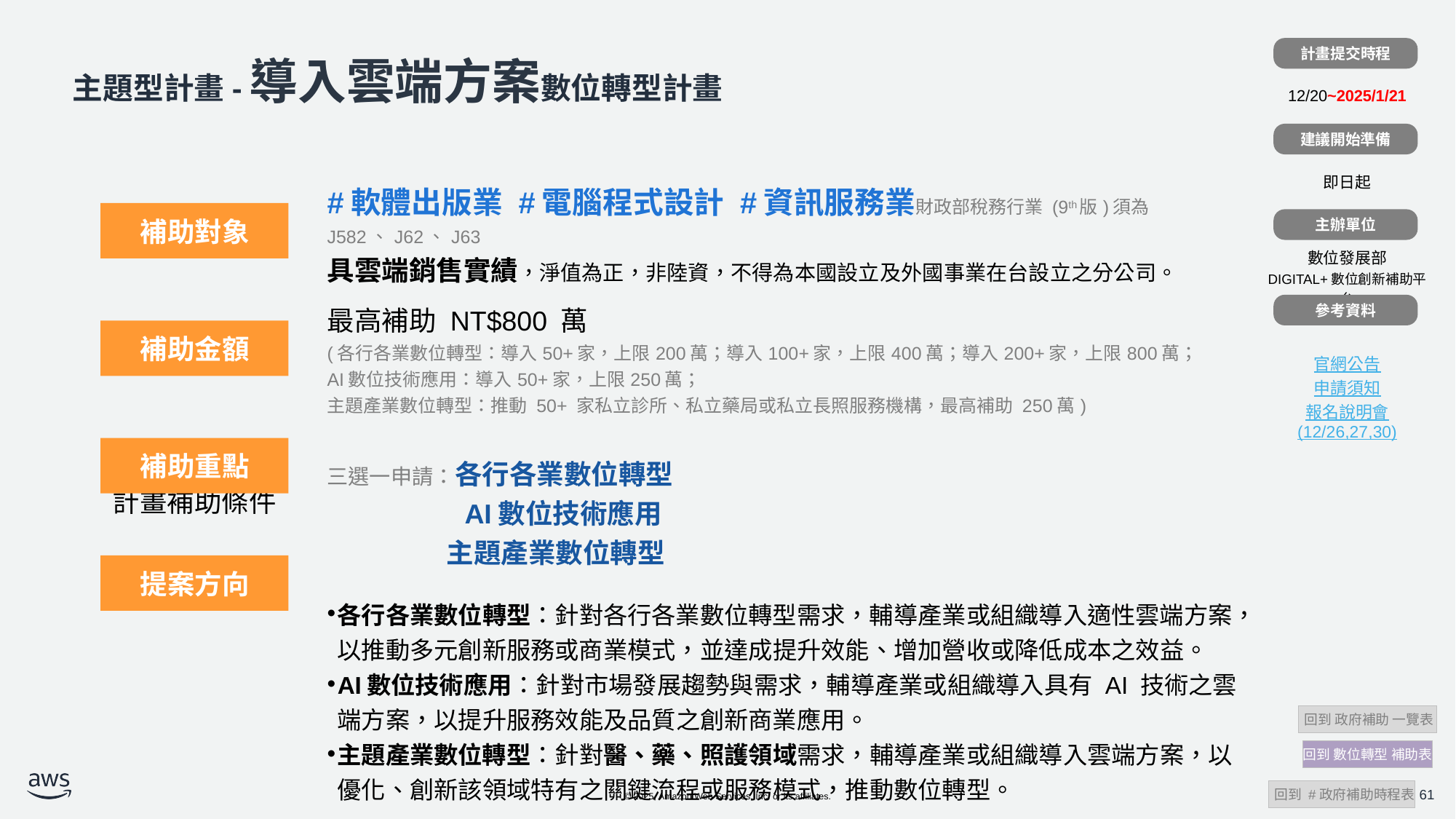

|  |
| --- |
| 12/20~2025/1/21 |
|  |
| 即日起 |
|  |
| 數位發展部 DIGITAL+數位創新補助平台 |
|  |
| 官網公告 申請須知 報名說明會(12/26,27,30) |
計畫提交時程
# 主題型計畫-導入雲端方案數位轉型計畫
建議開始準備
| 計畫補助對象 | #軟體出版業 #電腦程式設計 #資訊服務業財政部稅務行業 (9th版)須為J582、J62、J63 具雲端銷售實績，淨值為正，非陸資，不得為本國設立及外國事業在台設立之分公司。 |
| --- | --- |
| 計畫補助金額 | 最高補助 NT$800 萬 (各行各業數位轉型：導入50+家，上限200萬；導入100+家，上限400萬；導入200+家，上限800萬； AI數位技術應用：導入50+家，上限250萬； 主題產業數位轉型：推動 50+ 家私立診所、私立藥局或私立長照服務機構，最高補助 250萬) |
| 計畫補助條件 | 三選一申請：各行各業數位轉型 AI數位技術應用 主題產業數位轉型 |
|  | 各行各業數位轉型：針對各行各業數位轉型需求，輔導產業或組織導入適性雲端方案，以推動多元創新服務或商業模式，並達成提升效能、增加營收或降低成本之效益。 AI數位技術應用：針對市場發展趨勢與需求，輔導產業或組織導入具有 AI 技術之雲端方案，以提升服務效能及品質之創新商業應用。 主題產業數位轉型：針對醫、藥、照護領域需求，輔導產業或組織導入雲端方案，以優化、創新該領域特有之關鍵流程或服務模式，推動數位轉型。 |
補助對象
主辦單位
參考資料
補助金額
補助重點
提案方向
 回到 政府補助 一覽表
回到 數位轉型 補助表
 回到 #政府補助時程表
61